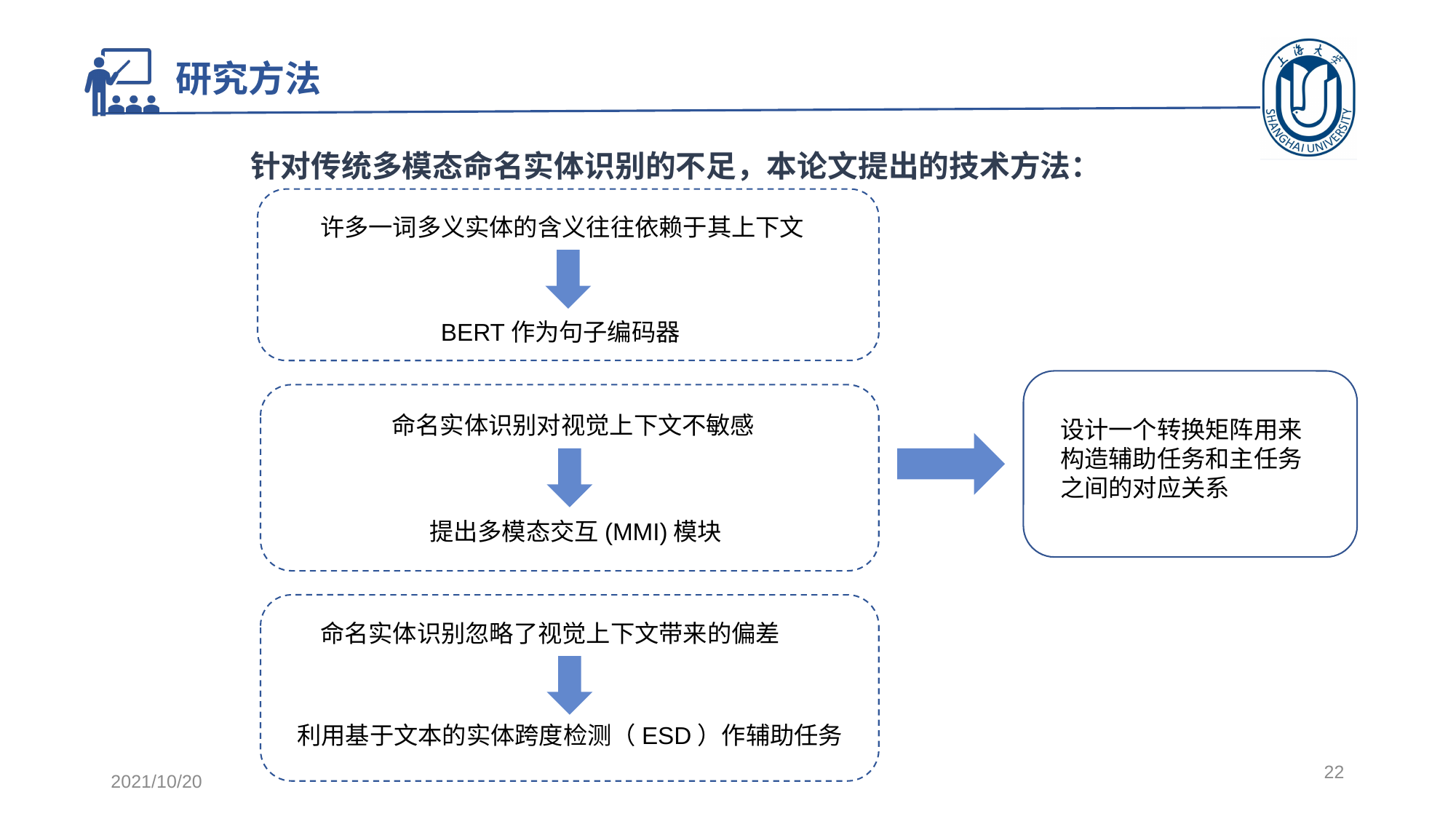

# 研究方法
针对传统多模态命名实体识别的不足，本论文提出的技术方法：

许多一词多义实体的含义往往依赖于其上下文

BERT作为句子编码器
提出了一种多模态交互(MMI)模块
提出了一种多模态交互(MMI)模块
命名实体识别对视觉上下文不敏感
设计一个转换矩阵用来构造辅助任务和主任务之间的对应关系

提出多模态交互(MMI)模块

命名实体识别忽略了视觉上下文带来的偏差

利用基于文本的实体跨度检测（ESD）作辅助任务

22
2021/10/20